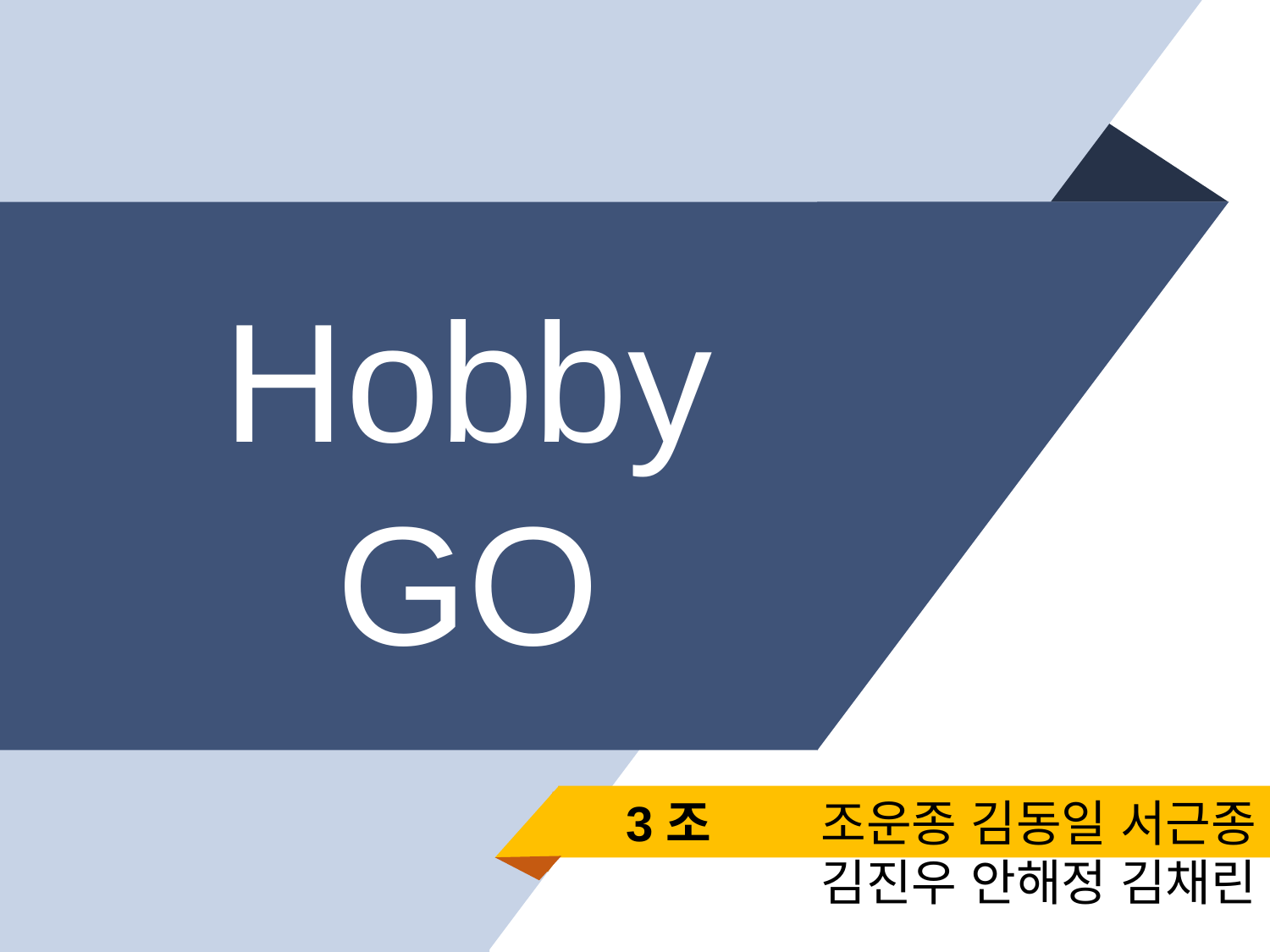

# Hobby GO

3조        조운종 김동일 서근종 김진우 안해정 김채린